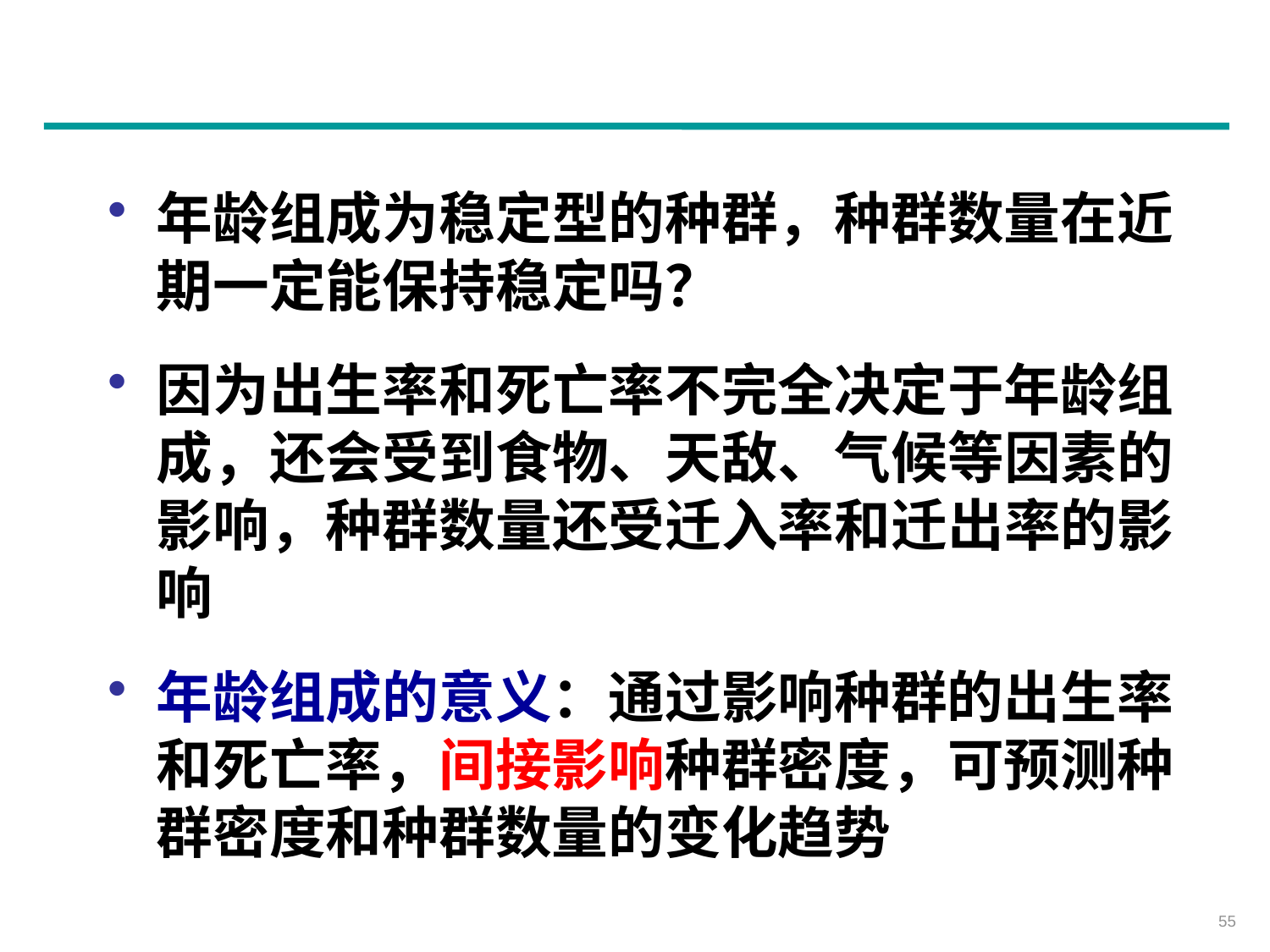

年龄组成为稳定型的种群，种群数量在近期一定能保持稳定吗？
因为出生率和死亡率不完全决定于年龄组成，还会受到食物、天敌、气候等因素的影响，种群数量还受迁入率和迁出率的影响
年龄组成的意义：通过影响种群的出生率和死亡率，间接影响种群密度，可预测种群密度和种群数量的变化趋势
55